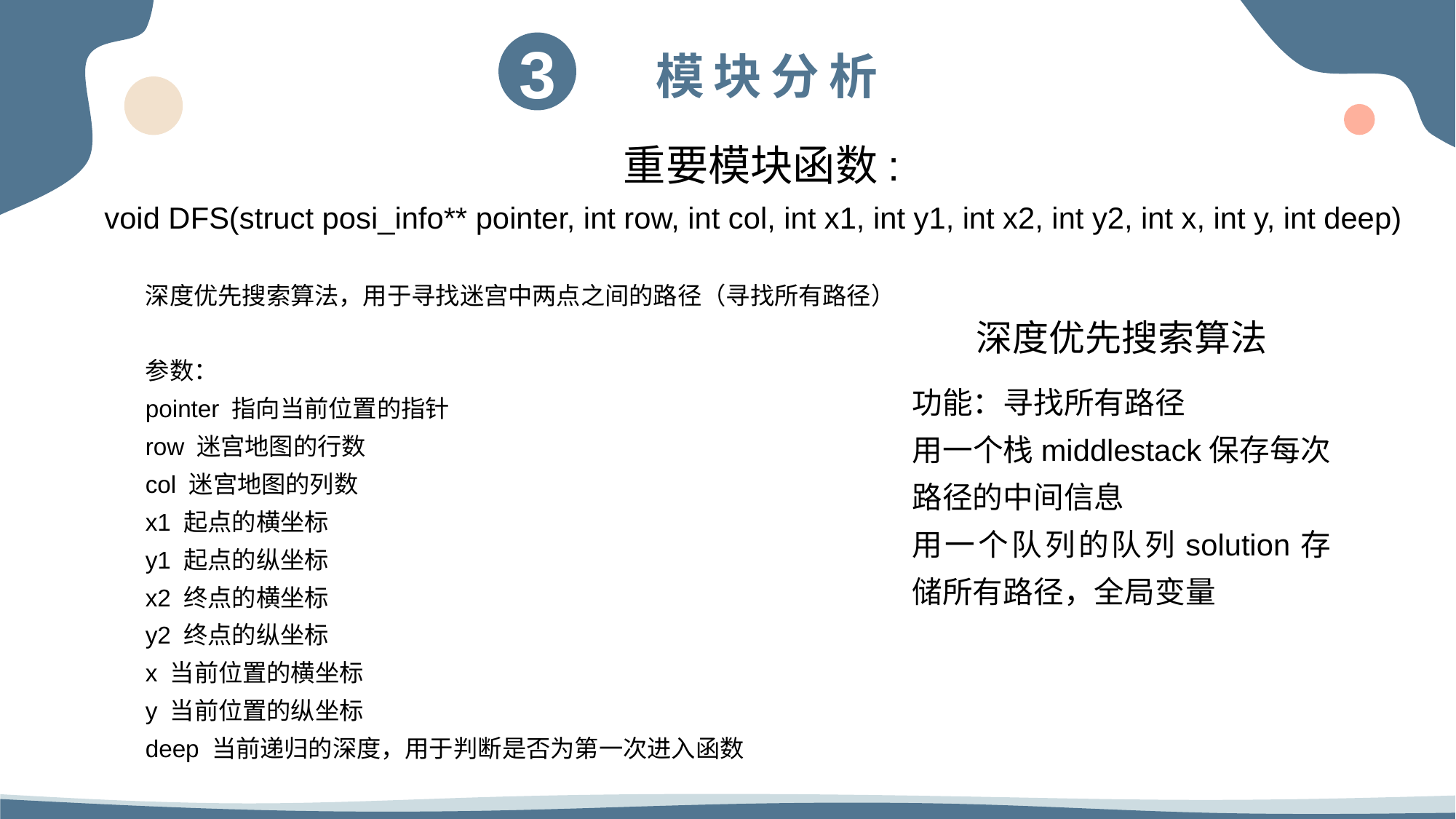

重要模块函数:
void DFS(struct posi_info** pointer, int row, int col, int x1, int y1, int x2, int y2, int x, int y, int deep)
深度优先搜索算法，用于寻找迷宫中两点之间的路径（寻找所有路径）

参数：
pointer 指向当前位置的指针
row 迷宫地图的行数
col 迷宫地图的列数
x1 起点的横坐标
y1 起点的纵坐标
x2 终点的横坐标
y2 终点的纵坐标
x 当前位置的横坐标
y 当前位置的纵坐标
deep 当前递归的深度，用于判断是否为第一次进入函数

深度优先搜索算法
功能：寻找所有路径
用一个栈middlestack保存每次路径的中间信息
用一个队列的队列solution存储所有路径，全局变量

99%

99%